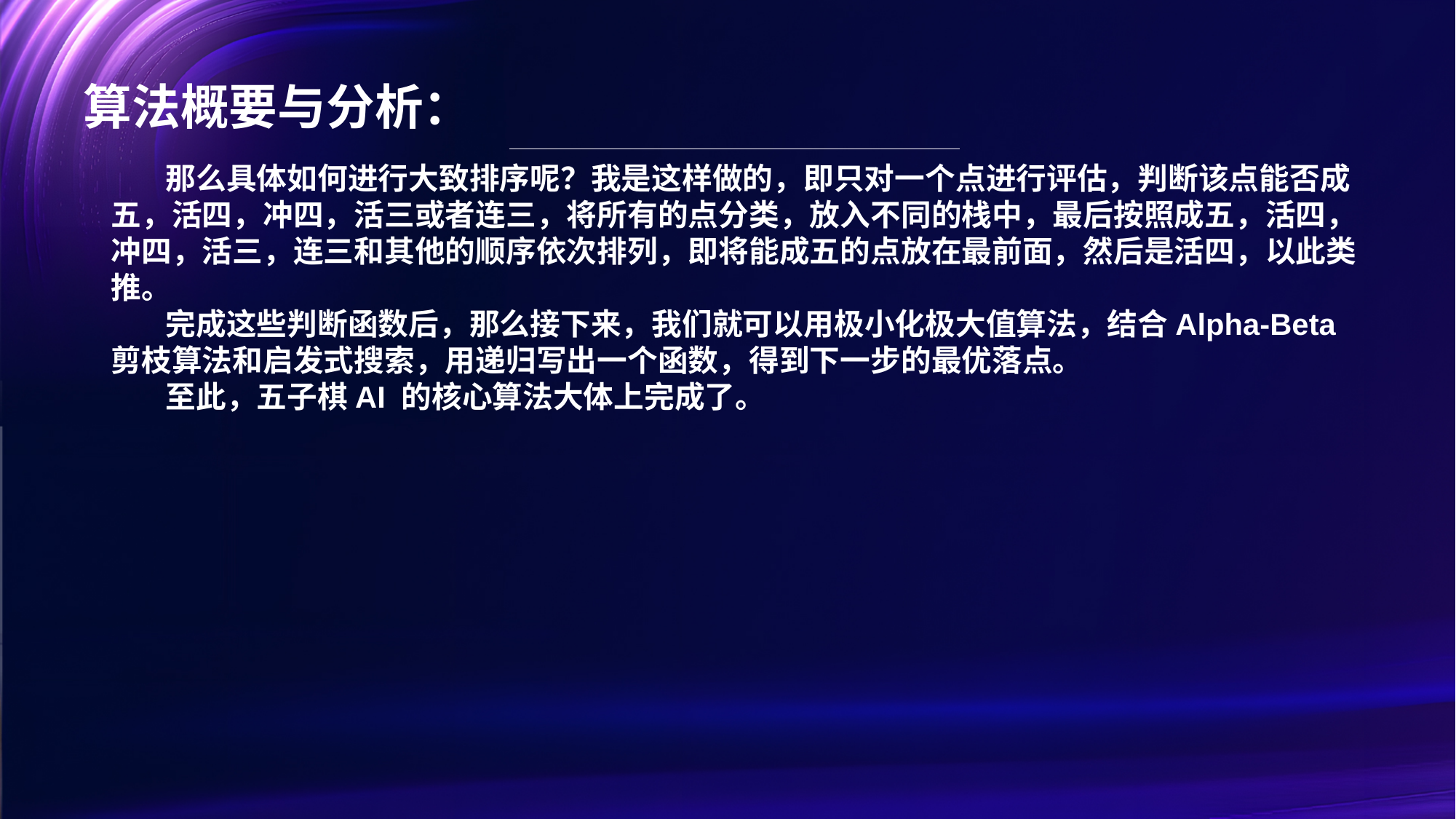

算法概要与分析：
那么具体如何进行大致排序呢？我是这样做的，即只对一个点进行评估，判断该点能否成五，活四，冲四，活三或者连三，将所有的点分类，放入不同的栈中，最后按照成五，活四，冲四，活三，连三和其他的顺序依次排列，即将能成五的点放在最前面，然后是活四，以此类推。
完成这些判断函数后，那么接下来，我们就可以用极小化极大值算法，结合Alpha-Beta剪枝算法和启发式搜索，用递归写出一个函数，得到下一步的最优落点。
至此，五子棋AI 的核心算法大体上完成了。